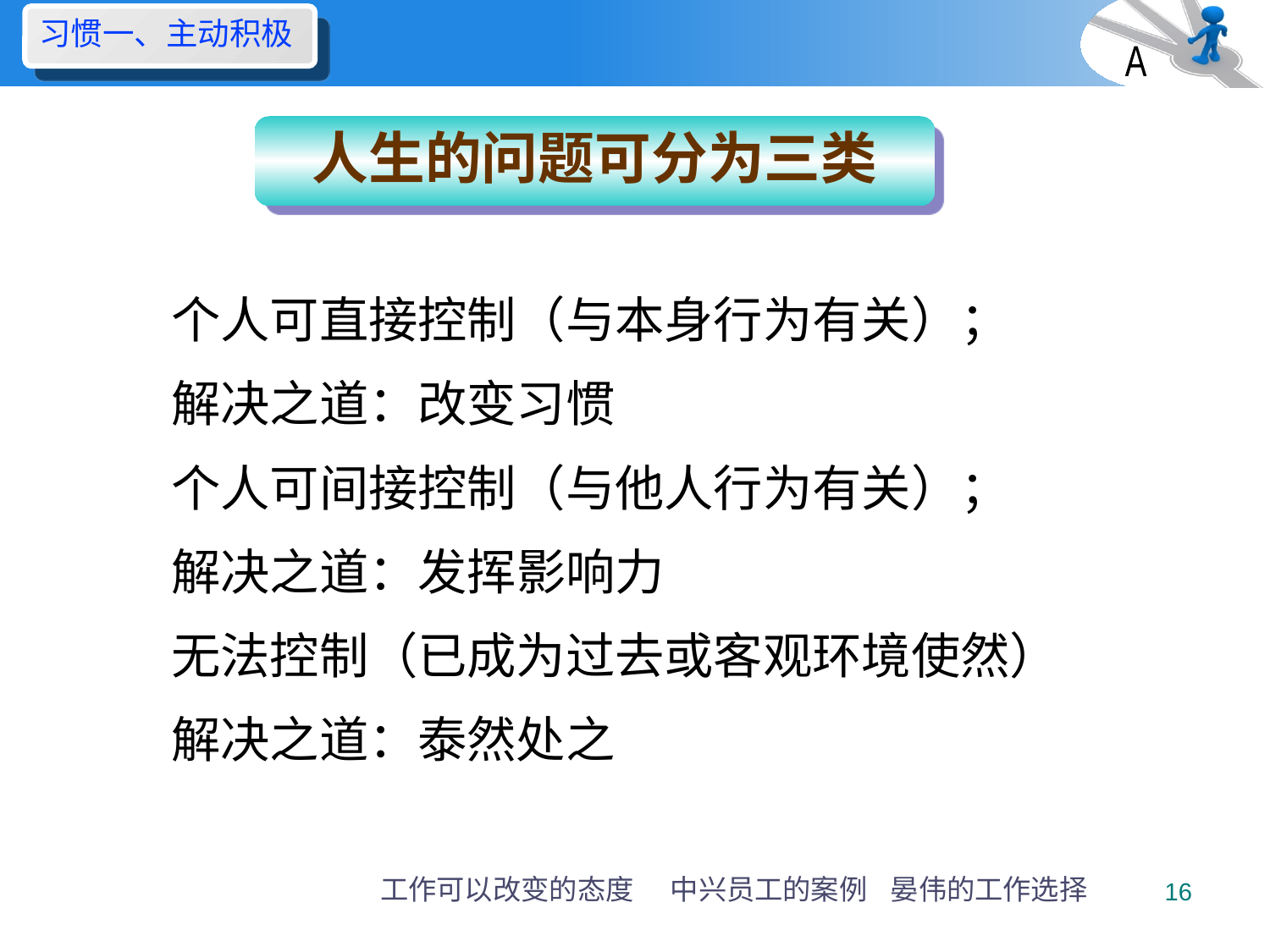

习惯一、主动积极
A

个人可直接控制（与本身行为有关）；
解决之道：改变习惯
个人可间接控制（与他人行为有关）；
解决之道：发挥影响力
无法控制（已成为过去或客观环境使然）
解决之道：泰然处之
人生的问题可分为三类
工作可以改变的态度
中兴员工的案例
晏伟的工作选择
16